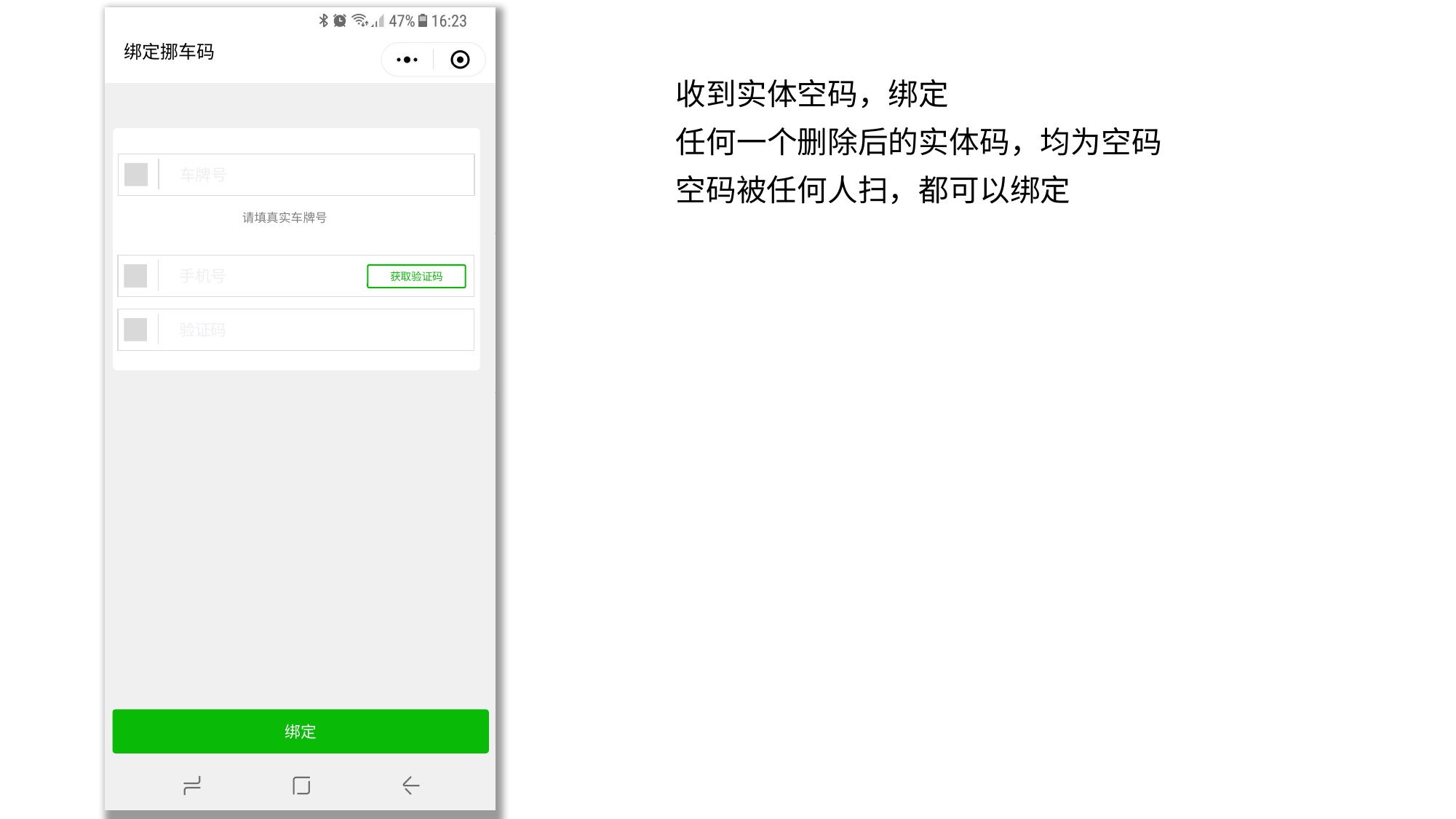

# 绑定挪车码
收到实体空码，绑定
任何一个删除后的实体码，均为空码
空码被任何人扫，都可以绑定

车牌号

请填真实车牌号

手机号

获取验证码

验证码

绑定